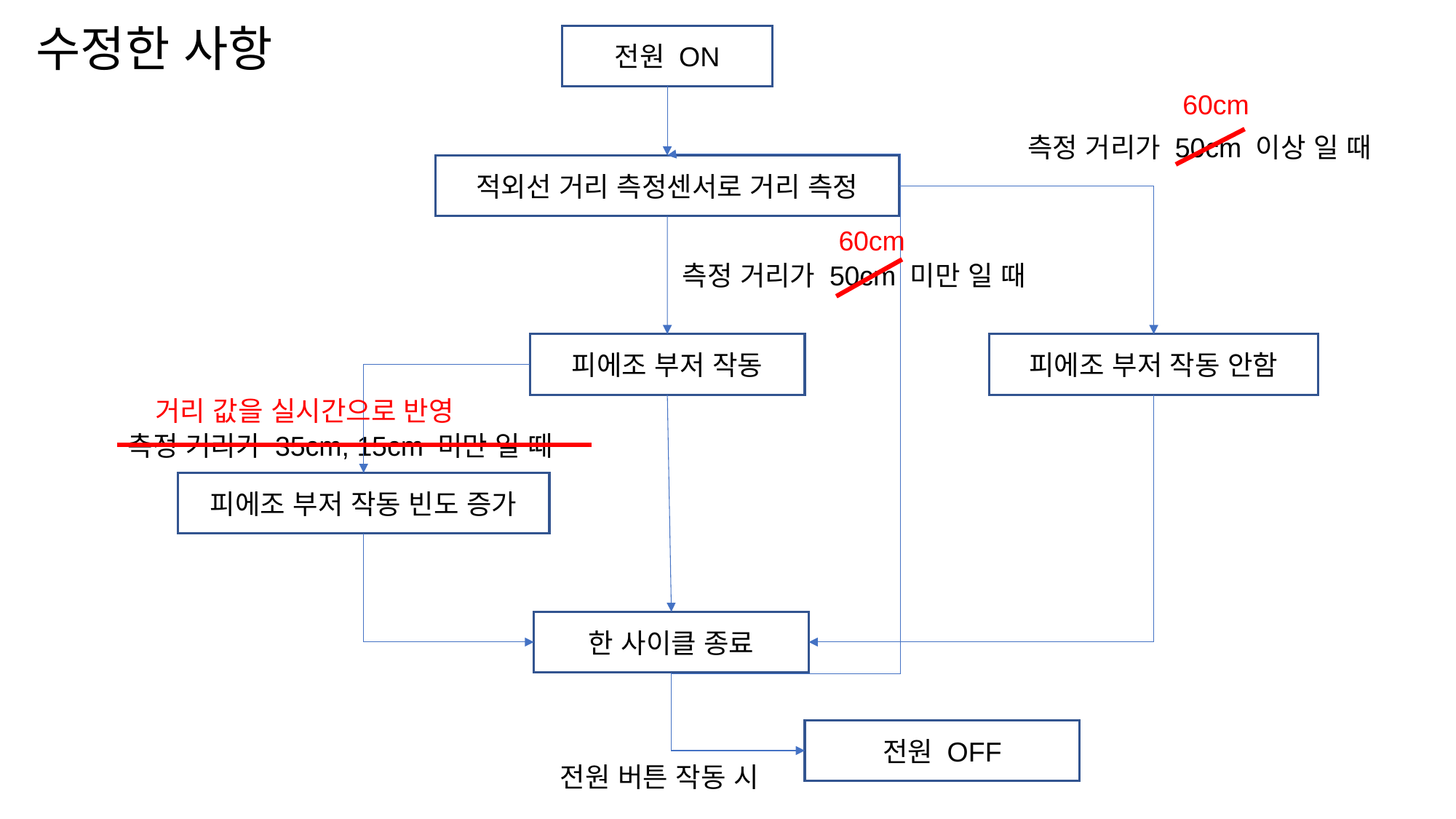

# 수정한 사항
전원 ON
60cm
측정 거리가 50cm 이상 일 때
적외선 거리 측정센서로 거리 측정
60cm
측정 거리가 50cm 미만 일 때
피에조 부저 작동
피에조 부저 작동 안함
거리 값을 실시간으로 반영
측정 거리가 35cm, 15cm 미만 일 때
피에조 부저 작동 빈도 증가
한 사이클 종료
전원 OFF
전원 버튼 작동 시